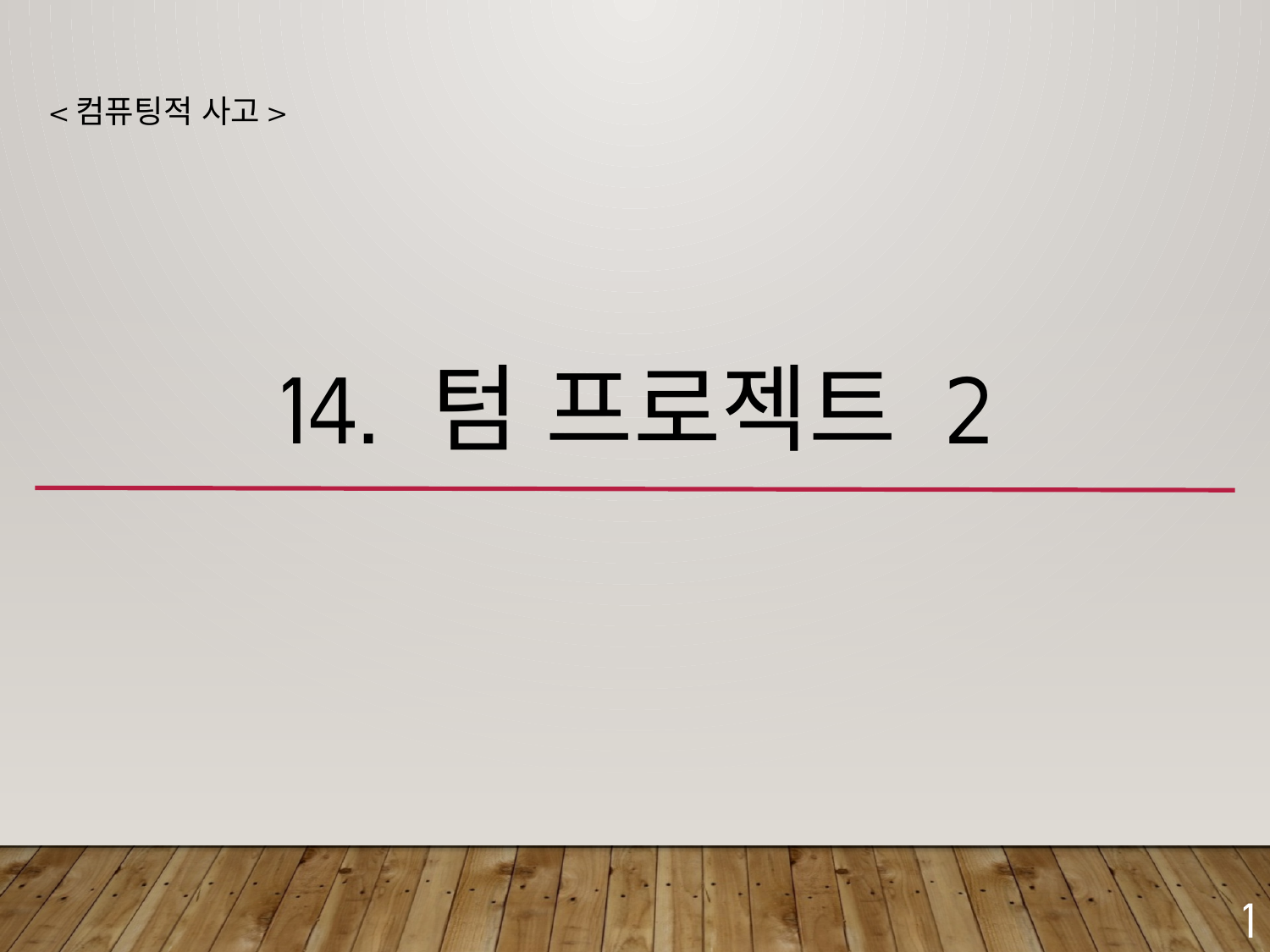

<컴퓨팅적 사고>
# 14. 텀 프로젝트 2